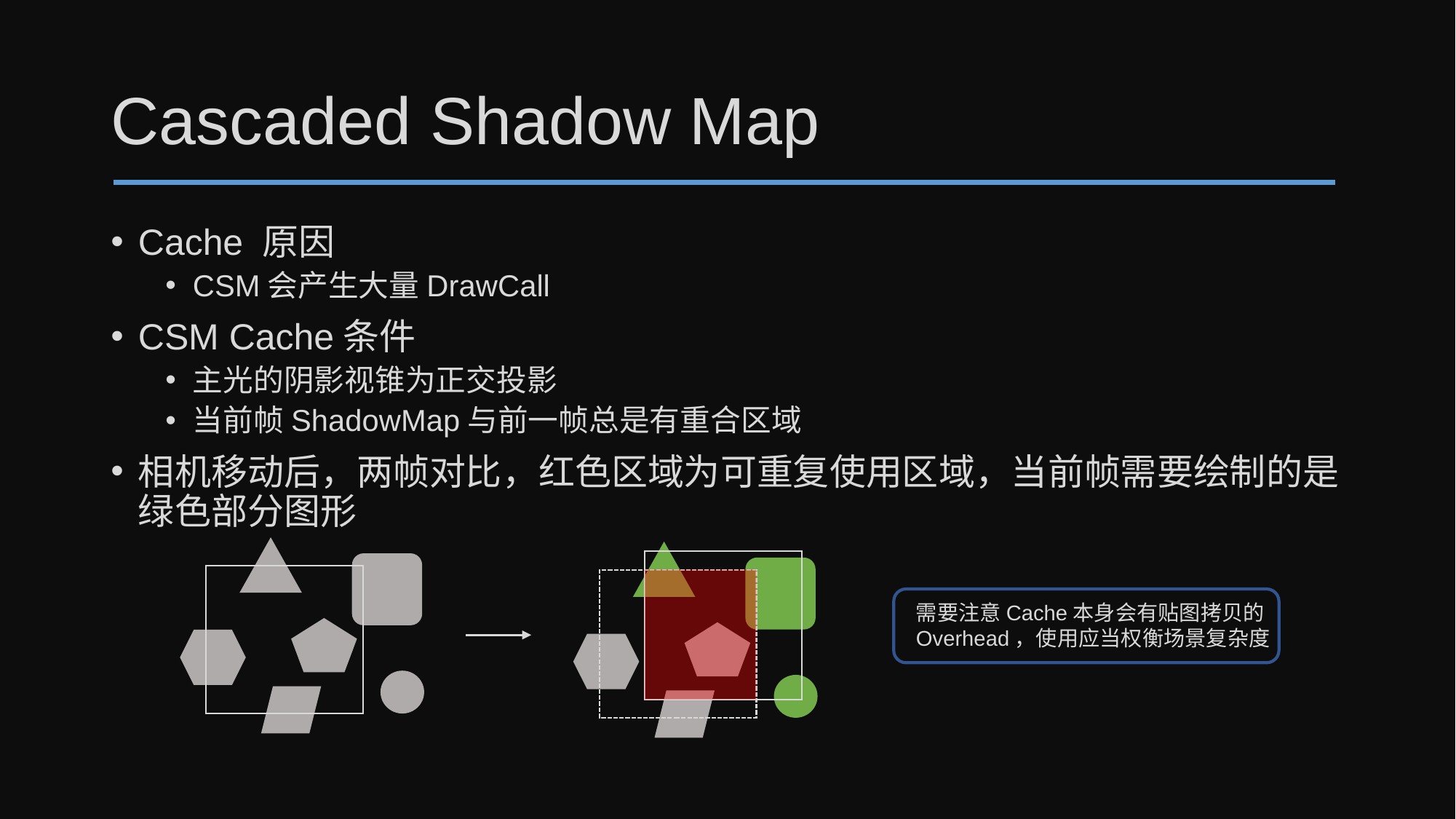

# Cascaded Shadow Map
Cache 原因
CSM会产生大量DrawCall
CSM Cache条件
主光的阴影视锥为正交投影
当前帧ShadowMap与前一帧总是有重合区域
相机移动后，两帧对比，红色区域为可重复使用区域，当前帧需要绘制的是绿色部分图形

需要注意Cache本身会有贴图拷贝的
Overhead，使用应当权衡场景复杂度